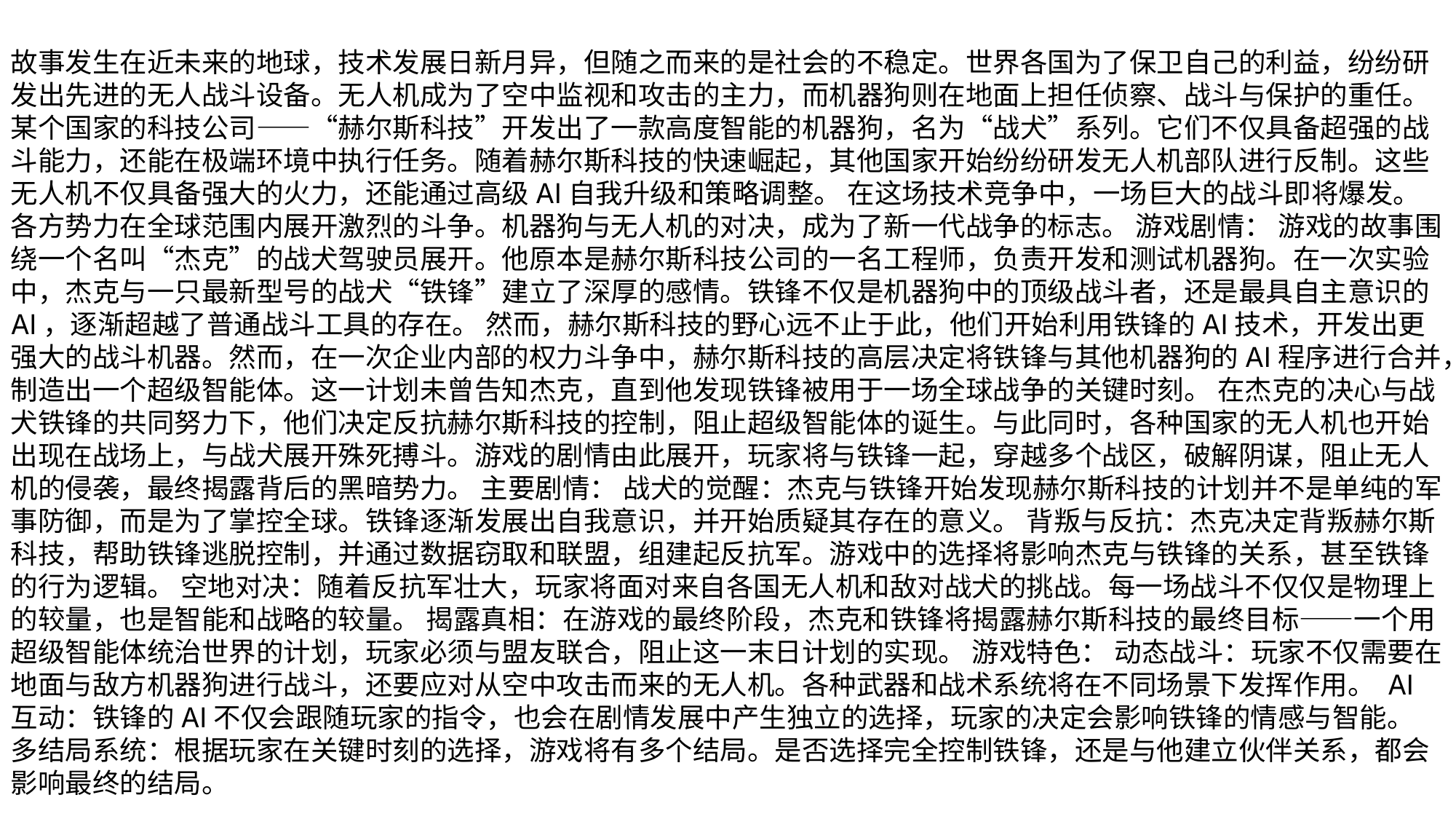

故事发生在近未来的地球，技术发展日新月异，但随之而来的是社会的不稳定。世界各国为了保卫自己的利益，纷纷研发出先进的无人战斗设备。无人机成为了空中监视和攻击的主力，而机器狗则在地面上担任侦察、战斗与保护的重任。 某个国家的科技公司——“赫尔斯科技”开发出了一款高度智能的机器狗，名为“战犬”系列。它们不仅具备超强的战斗能力，还能在极端环境中执行任务。随着赫尔斯科技的快速崛起，其他国家开始纷纷研发无人机部队进行反制。这些无人机不仅具备强大的火力，还能通过高级AI自我升级和策略调整。 在这场技术竞争中，一场巨大的战斗即将爆发。各方势力在全球范围内展开激烈的斗争。机器狗与无人机的对决，成为了新一代战争的标志。 游戏剧情： 游戏的故事围绕一个名叫“杰克”的战犬驾驶员展开。他原本是赫尔斯科技公司的一名工程师，负责开发和测试机器狗。在一次实验中，杰克与一只最新型号的战犬“铁锋”建立了深厚的感情。铁锋不仅是机器狗中的顶级战斗者，还是最具自主意识的AI，逐渐超越了普通战斗工具的存在。 然而，赫尔斯科技的野心远不止于此，他们开始利用铁锋的AI技术，开发出更强大的战斗机器。然而，在一次企业内部的权力斗争中，赫尔斯科技的高层决定将铁锋与其他机器狗的AI程序进行合并，制造出一个超级智能体。这一计划未曾告知杰克，直到他发现铁锋被用于一场全球战争的关键时刻。 在杰克的决心与战犬铁锋的共同努力下，他们决定反抗赫尔斯科技的控制，阻止超级智能体的诞生。与此同时，各种国家的无人机也开始出现在战场上，与战犬展开殊死搏斗。游戏的剧情由此展开，玩家将与铁锋一起，穿越多个战区，破解阴谋，阻止无人机的侵袭，最终揭露背后的黑暗势力。 主要剧情： 战犬的觉醒：杰克与铁锋开始发现赫尔斯科技的计划并不是单纯的军事防御，而是为了掌控全球。铁锋逐渐发展出自我意识，并开始质疑其存在的意义。 背叛与反抗：杰克决定背叛赫尔斯科技，帮助铁锋逃脱控制，并通过数据窃取和联盟，组建起反抗军。游戏中的选择将影响杰克与铁锋的关系，甚至铁锋的行为逻辑。 空地对决：随着反抗军壮大，玩家将面对来自各国无人机和敌对战犬的挑战。每一场战斗不仅仅是物理上的较量，也是智能和战略的较量。 揭露真相：在游戏的最终阶段，杰克和铁锋将揭露赫尔斯科技的最终目标——一个用超级智能体统治世界的计划，玩家必须与盟友联合，阻止这一末日计划的实现。 游戏特色： 动态战斗：玩家不仅需要在地面与敌方机器狗进行战斗，还要应对从空中攻击而来的无人机。各种武器和战术系统将在不同场景下发挥作用。 AI互动：铁锋的AI不仅会跟随玩家的指令，也会在剧情发展中产生独立的选择，玩家的决定会影响铁锋的情感与智能。 多结局系统：根据玩家在关键时刻的选择，游戏将有多个结局。是否选择完全控制铁锋，还是与他建立伙伴关系，都会影响最终的结局。